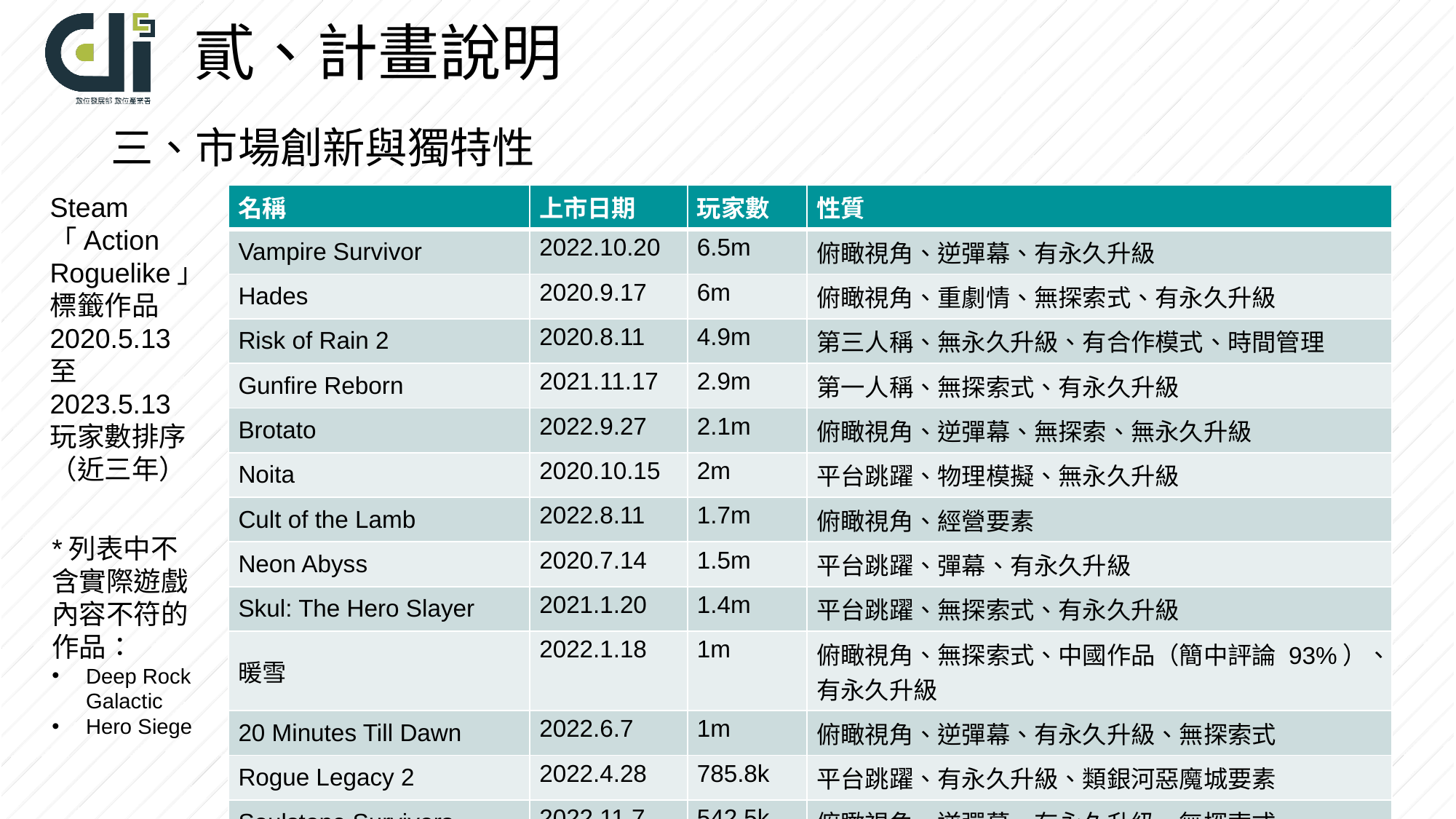

# 貳、計畫說明
三、市場創新與獨特性

Steam
「Action
Roguelike」
標籤作品
2020.5.13
至
2023.5.13
玩家數排序
（近三年）
| 名稱 | 上市日期 | 玩家數 | 性質 |
| --- | --- | --- | --- |
| Vampire Survivor | 2022.10.20 | 6.5m | 俯瞰視角、逆彈幕、有永久升級 |
| Hades | 2020.9.17 | 6m | 俯瞰視角、重劇情、無探索式、有永久升級 |
| Risk of Rain 2 | 2020.8.11 | 4.9m | 第三人稱、無永久升級、有合作模式、時間管理 |
| Gunfire Reborn | 2021.11.17 | 2.9m | 第一人稱、無探索式、有永久升級 |
| Brotato | 2022.9.27 | 2.1m | 俯瞰視角、逆彈幕、無探索、無永久升級 |
| Noita | 2020.10.15 | 2m | 平台跳躍、物理模擬、無永久升級 |
| Cult of the Lamb | 2022.8.11 | 1.7m | 俯瞰視角、經營要素 |
| Neon Abyss | 2020.7.14 | 1.5m | 平台跳躍、彈幕、有永久升級 |
| Skul: The Hero Slayer | 2021.1.20 | 1.4m | 平台跳躍、無探索式、有永久升級 |
| 暖雪 | 2022.1.18 | 1m | 俯瞰視角、無探索式、中國作品（簡中評論 93%）、有永久升級 |
| 20 Minutes Till Dawn | 2022.6.7 | 1m | 俯瞰視角、逆彈幕、有永久升級、無探索式 |
| Rogue Legacy 2 | 2022.4.28 | 785.8k | 平台跳躍、有永久升級、類銀河惡魔城要素 |
| Soulstone Survivors | 2022.11.7 | 542.5k | 俯瞰視角、逆彈幕、有永久升級、無探索式 |
| SUPERHOT: MCD | 2020.7.16 | 465.9k | 第一人稱、無探索式、無永久升級 |
*列表中不含實際遊戲內容不符的作品：
Deep Rock Galactic
Hero Siege